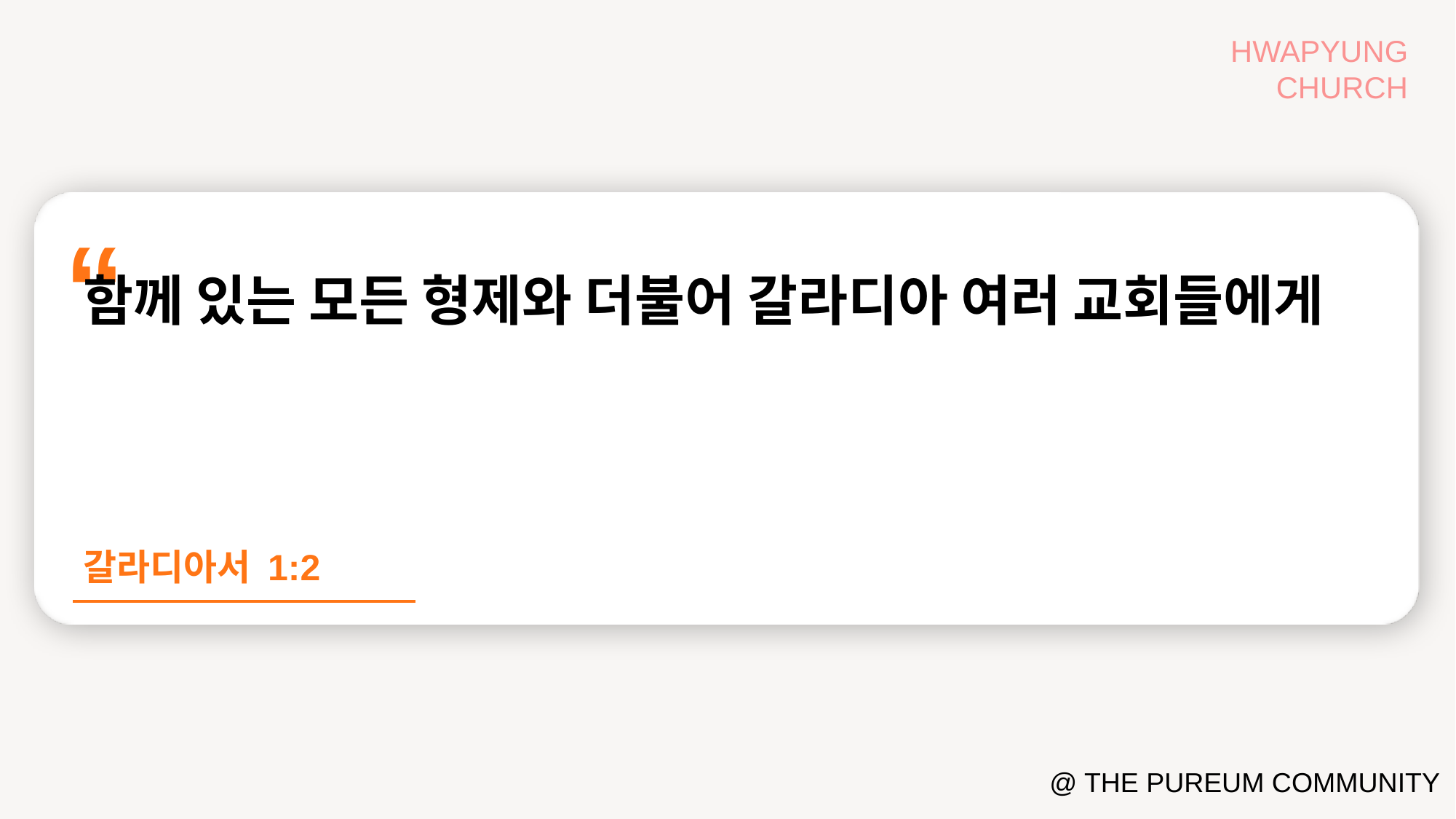

함께 있는 모든 형제와 더불어 갈라디아 여러 교회들에게
갈라디아서 1:2